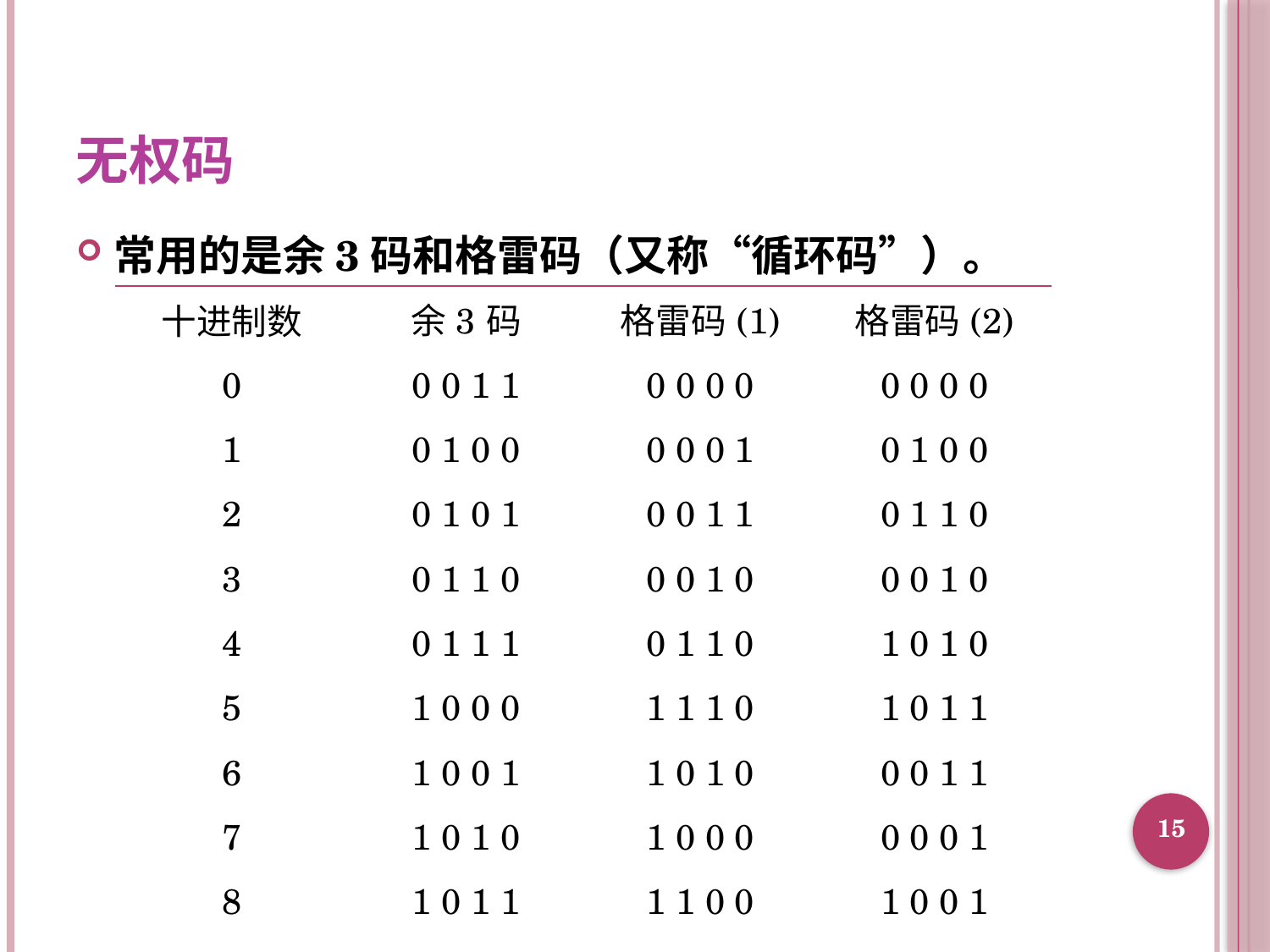

# 无权码
常用的是余3码和格雷码（又称“循环码”）。

| 十进制数 | 余3码 | 格雷码(1) | 格雷码(2) |
| --- | --- | --- | --- |
| 0 | 0 0 1 1 | 0 0 0 0 | 0 0 0 0 |
| 1 | 0 1 0 0 | 0 0 0 1 | 0 1 0 0 |
| 2 | 0 1 0 1 | 0 0 1 1 | 0 1 1 0 |
| 3 | 0 1 1 0 | 0 0 1 0 | 0 0 1 0 |
| 4 | 0 1 1 1 | 0 1 1 0 | 1 0 1 0 |
| 5 | 1 0 0 0 | 1 1 1 0 | 1 0 1 1 |
| 6 | 1 0 0 1 | 1 0 1 0 | 0 0 1 1 |
| 7 | 1 0 1 0 | 1 0 0 0 | 0 0 0 1 |
| 8 | 1 0 1 1 | 1 1 0 0 | 1 0 0 1 |
| 9 | 1 1 0 0 | 0 1 0 0 | 1 0 0 0 |
15